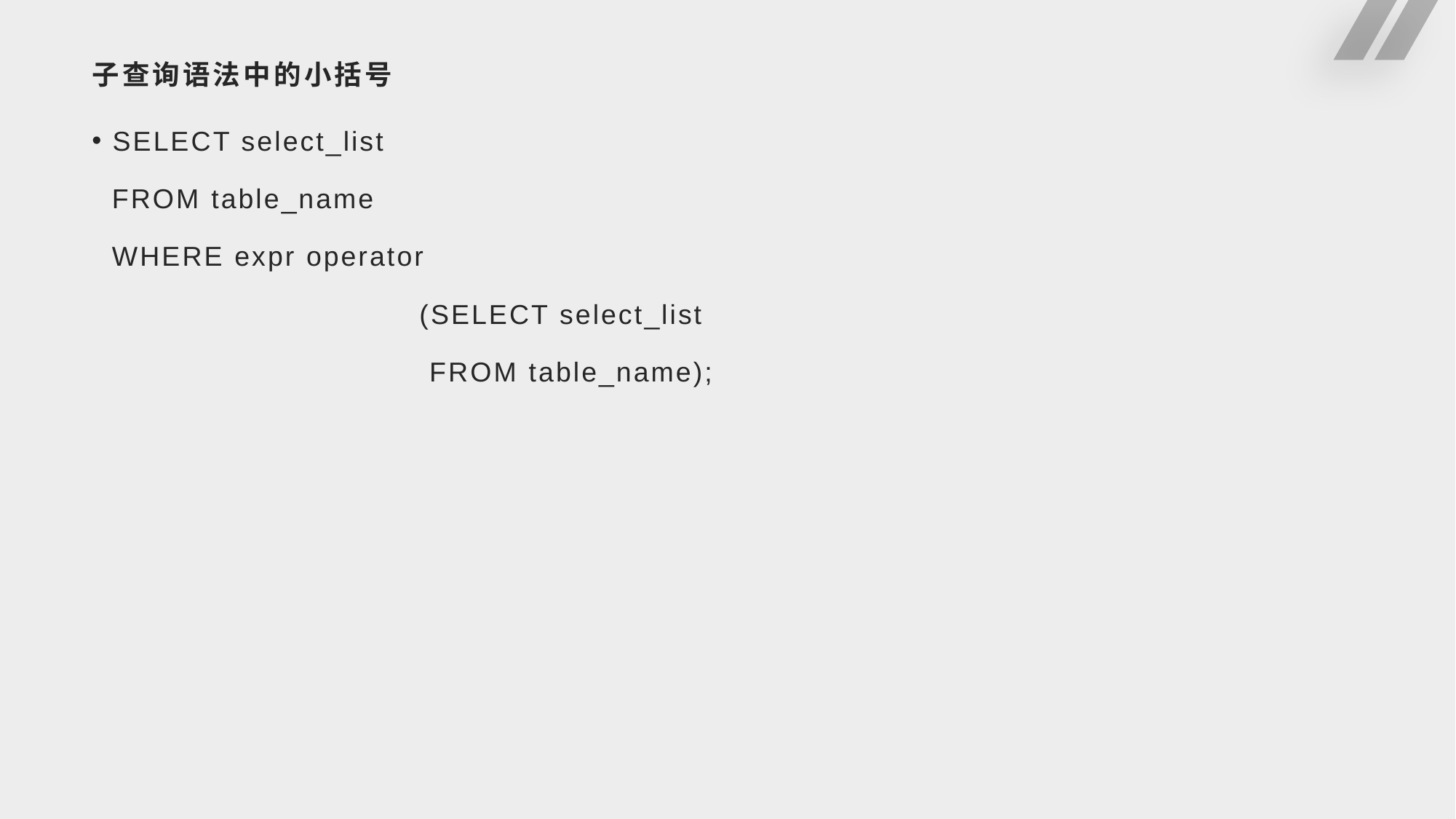

# 子查询语法中的小括号
SELECT select_list
  FROM table_name
  WHERE expr operator
			(SELECT select_list
			 FROM table_name);